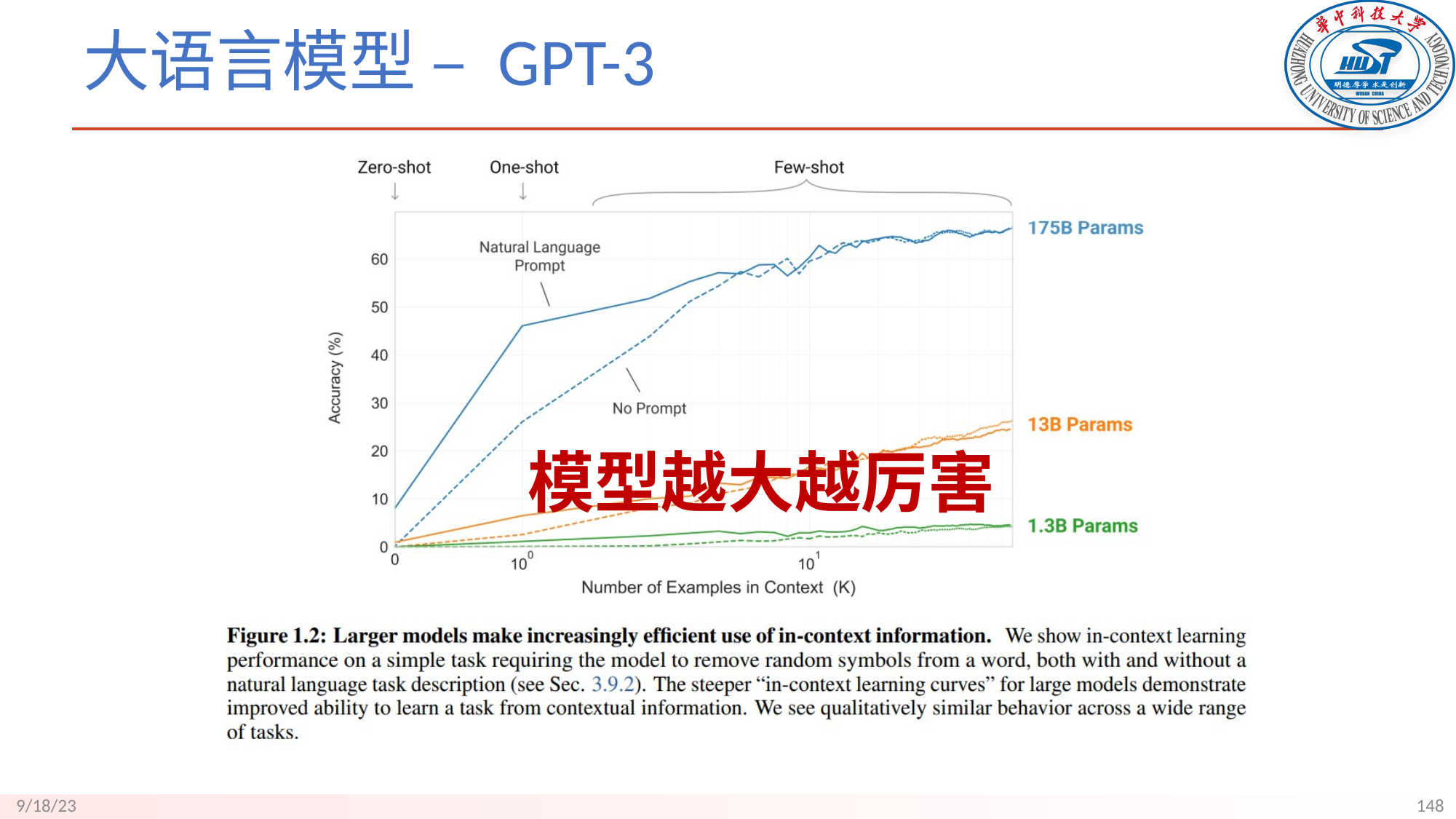

# 大语言模型 – GPT-3

模型越大越厉害
148
9/18/23